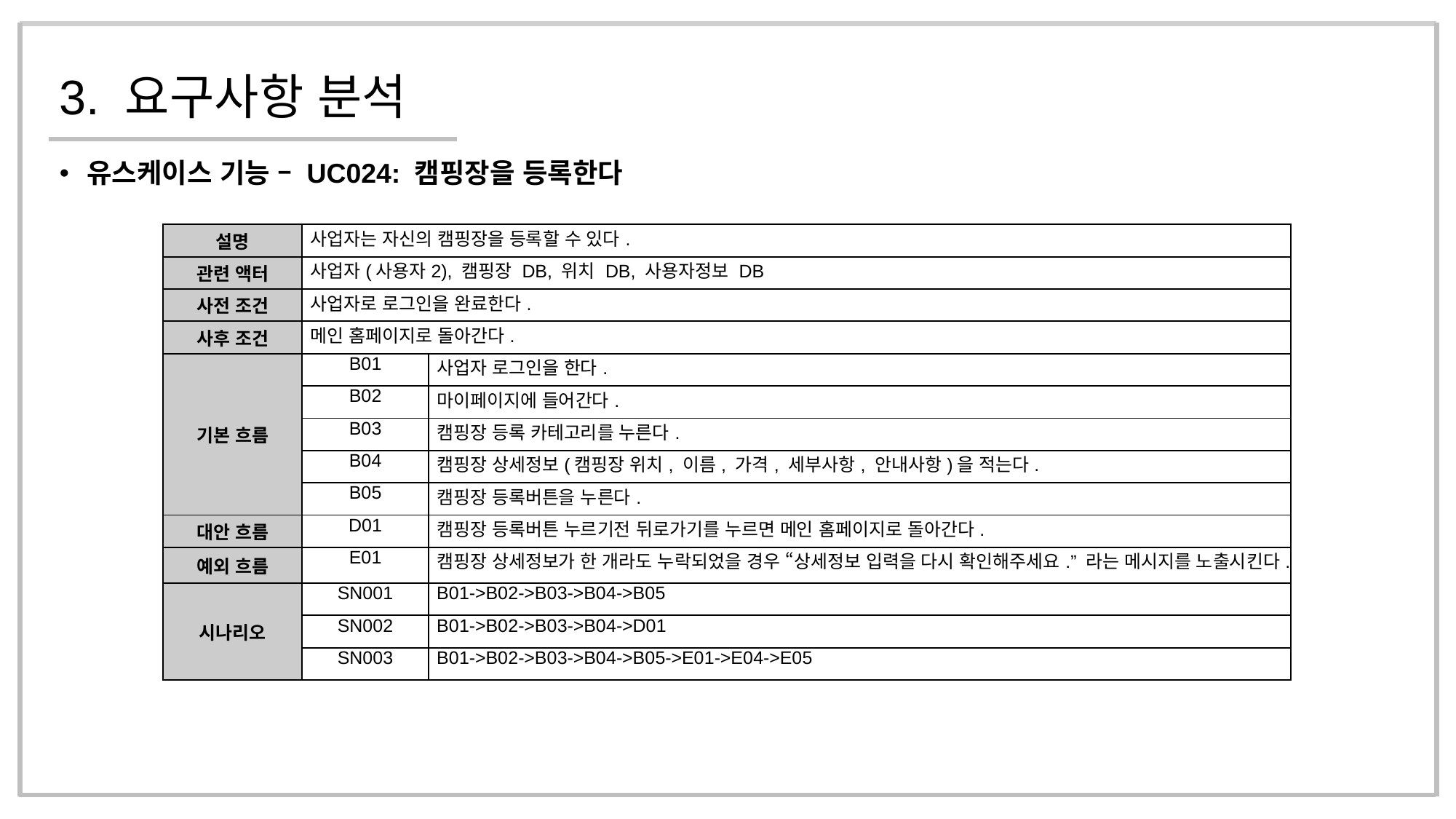

# 3. 요구사항 분석

유스케이스 기능 – UC024: 캠핑장을 등록한다
| 설명 | 사업자는 자신의 캠핑장을 등록할 수 있다. |  |
| --- | --- | --- |
| 관련 액터 | 사업자(사용자2), 캠핑장 DB, 위치 DB, 사용자정보 DB |  |
| 사전 조건 | 사업자로 로그인을 완료한다. |  |
| 사후 조건 | 메인 홈페이지로 돌아간다. |  |
| 기본 흐름 | B01 | 사업자 로그인을 한다. |
|  | B02 | 마이페이지에 들어간다. |
|  | B03 | 캠핑장 등록 카테고리를 누른다. |
|  | B04 | 캠핑장 상세정보(캠핑장 위치, 이름, 가격, 세부사항, 안내사항)을 적는다. |
|  | B05 | 캠핑장 등록버튼을 누른다. |
| 대안 흐름 | D01 | 캠핑장 등록버튼 누르기전 뒤로가기를 누르면 메인 홈페이지로 돌아간다. |
| 예외 흐름 | E01 | 캠핑장 상세정보가 한 개라도 누락되었을 경우 “상세정보 입력을 다시 확인해주세요.” 라는 메시지를 노출시킨다. |
| 시나리오 | SN001 | B01->B02->B03->B04->B05 |
|  | SN002 | B01->B02->B03->B04->D01 |
|  | SN003 | B01->B02->B03->B04->B05->E01->E04->E05 |